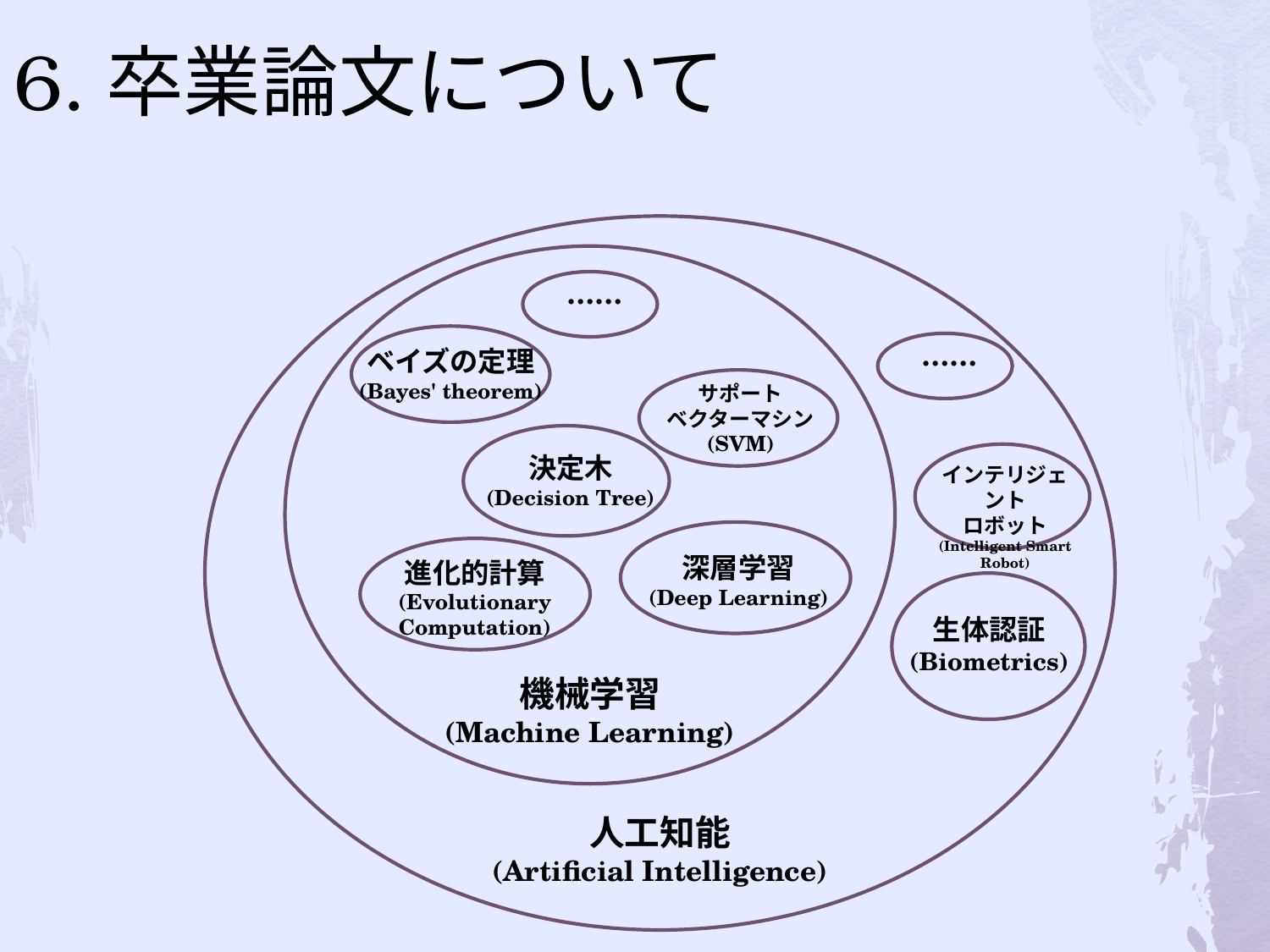

# 6.卒業論文について

……

ベイズの定理
(Bayes' theorem)
……

サポート
ベクターマシン
(SVM)

決定木
(Decision Tree)

インテリジェント
ロボット
(Intelligent Smart Robot)

深層学習
(Deep Learning)

進化的計算
(Evolutionary
Computation)

生体認証
(Biometrics)
機械学習
(Machine Learning)

人工知能
(Artificial Intelligence)